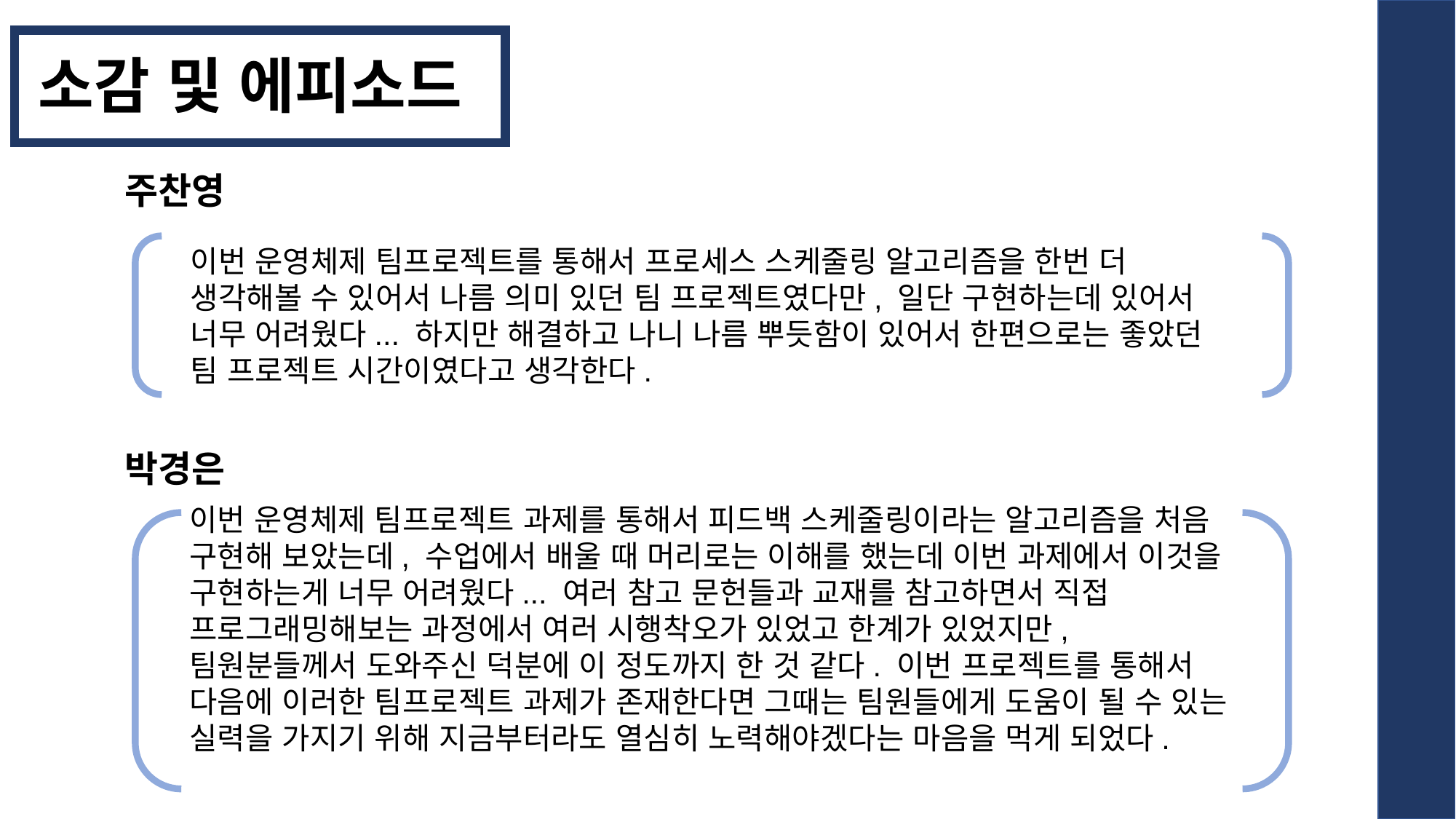

소감 및 에피소드
주찬영

이번 운영체제 팀프로젝트를 통해서 프로세스 스케줄링 알고리즘을 한번 더 생각해볼 수 있어서 나름 의미 있던 팀 프로젝트였다만, 일단 구현하는데 있어서 너무 어려웠다... 하지만 해결하고 나니 나름 뿌듯함이 있어서 한편으로는 좋았던 팀 프로젝트 시간이였다고 생각한다.
박경은
이번 운영체제 팀프로젝트 과제를 통해서 피드백 스케줄링이라는 알고리즘을 처음 구현해 보았는데, 수업에서 배울 때 머리로는 이해를 했는데 이번 과제에서 이것을 구현하는게 너무 어려웠다... 여러 참고 문헌들과 교재를 참고하면서 직접 프로그래밍해보는 과정에서 여러 시행착오가 있었고 한계가 있었지만, 팀원분들께서 도와주신 덕분에 이 정도까지 한 것 같다. 이번 프로젝트를 통해서 다음에 이러한 팀프로젝트 과제가 존재한다면 그때는 팀원들에게 도움이 될 수 있는 실력을 가지기 위해 지금부터라도 열심히 노력해야겠다는 마음을 먹게 되었다.